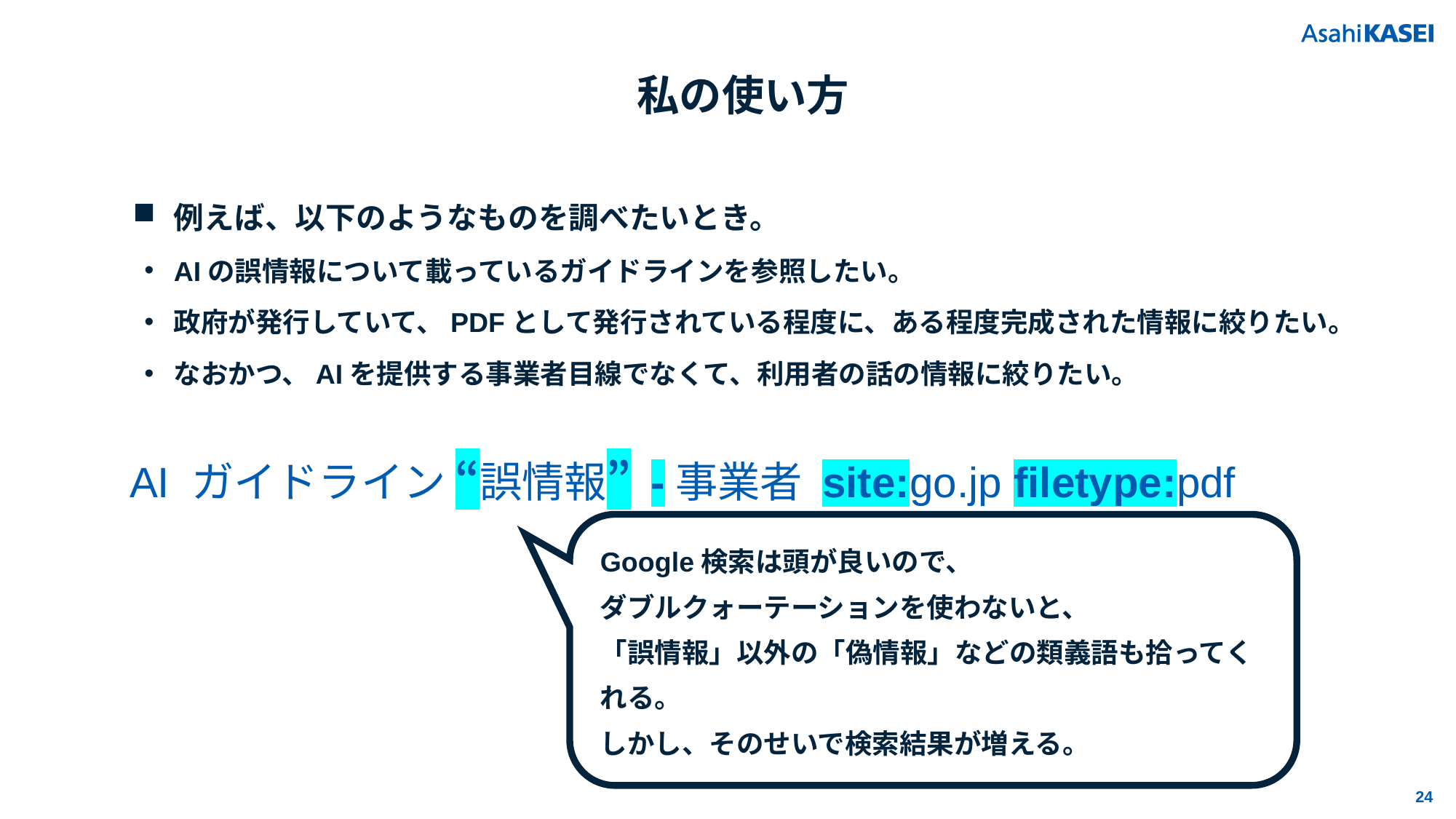

私の使い方
例えば、以下のようなものを調べたいとき。
AIの誤情報について載っているガイドラインを参照したい。
政府が発行していて、PDFとして発行されている程度に、ある程度完成された情報に絞りたい。
なおかつ、AIを提供する事業者目線でなくて、利用者の話の情報に絞りたい。
AI ガイドライン “誤情報” -事業者 site:go.jp filetype:pdf
Google検索は頭が良いので、
ダブルクォーテーションを使わないと、
「誤情報」以外の「偽情報」などの類義語も拾ってくれる。
しかし、そのせいで検索結果が増える。
24